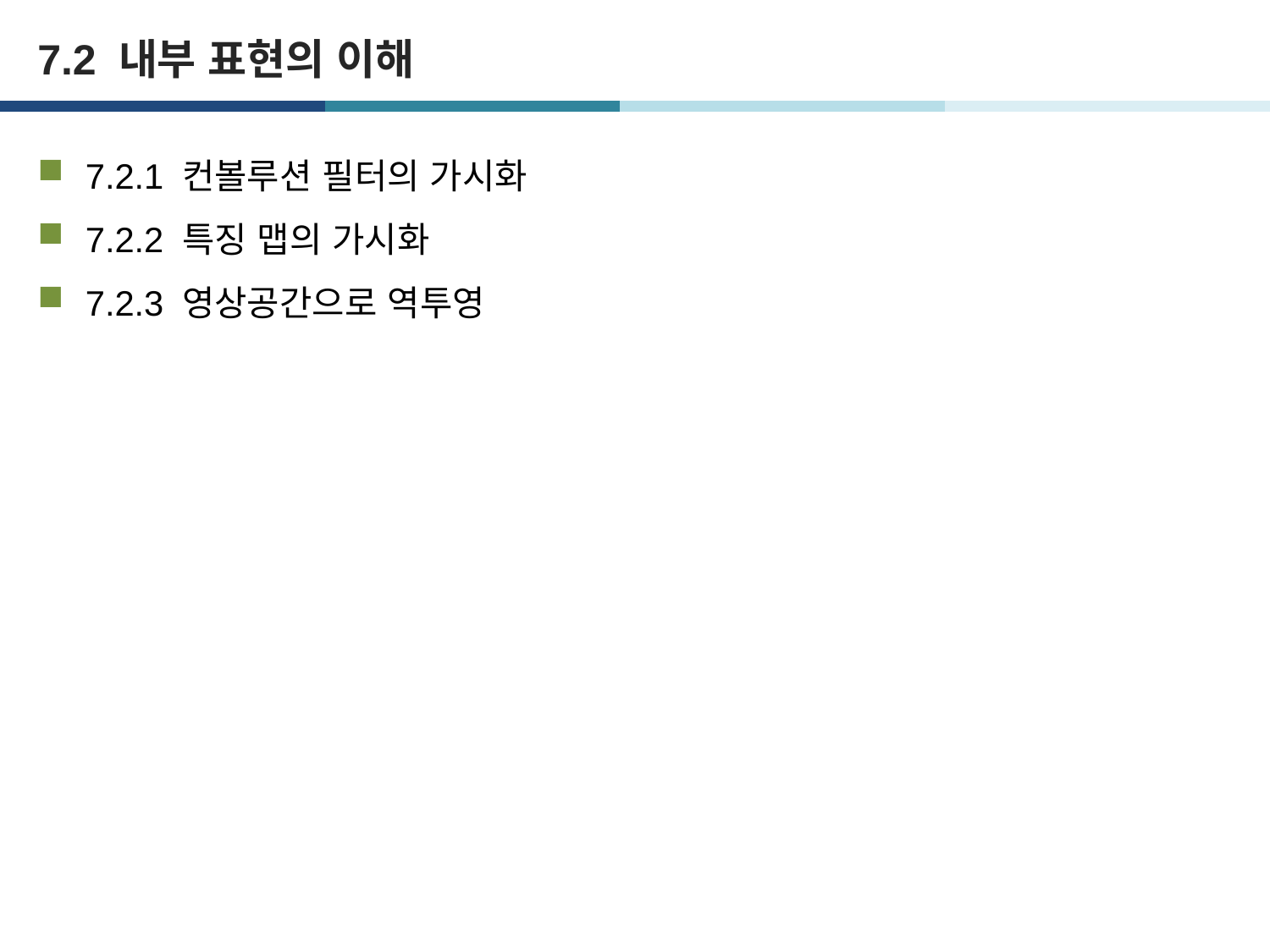

# 7.2 내부 표현의 이해
7.2.1 컨볼루션 필터의 가시화
7.2.2 특징 맵의 가시화
7.2.3 영상공간으로 역투영